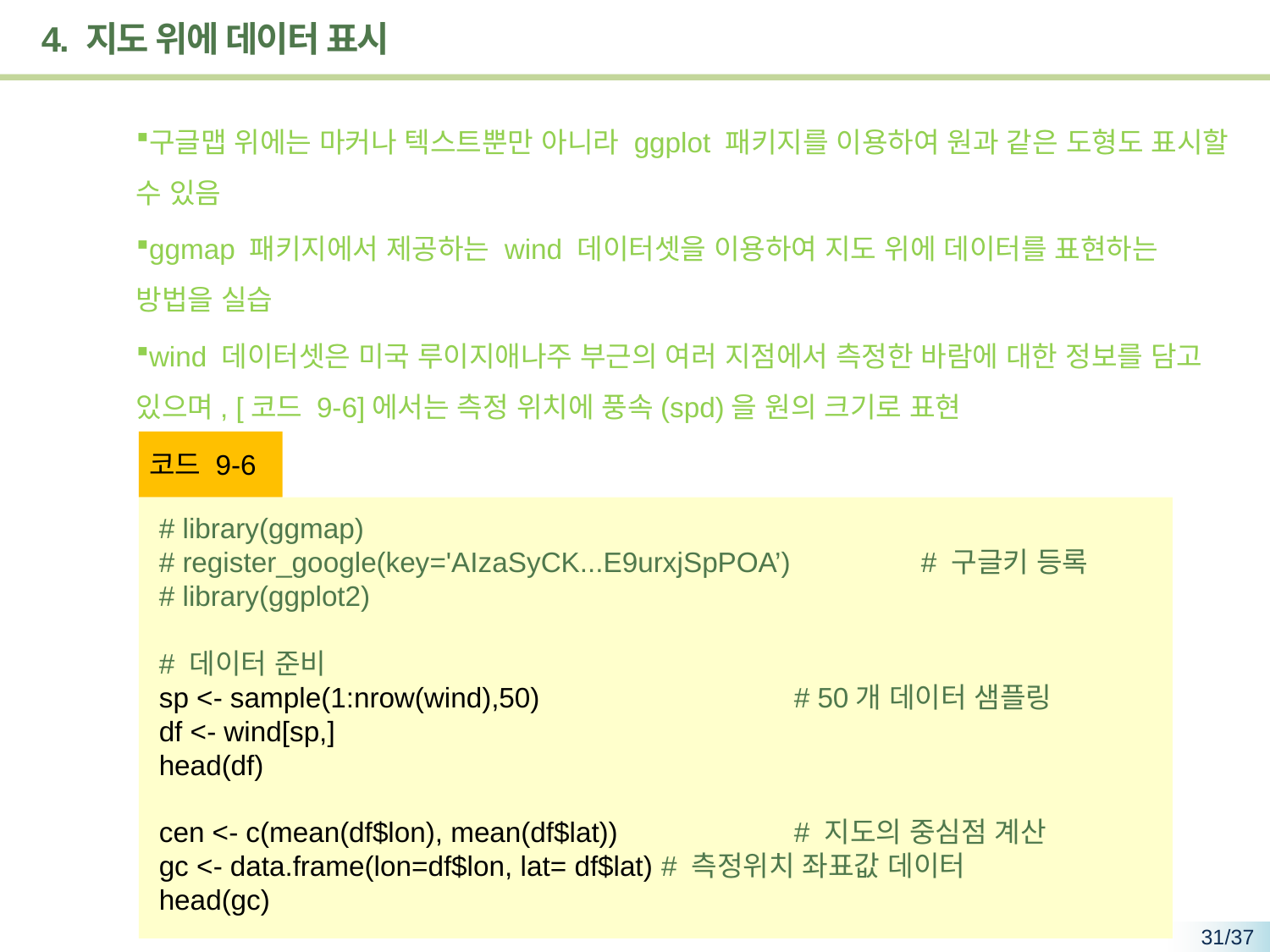

# 4. 지도 위에 데이터 표시
구글맵 위에는 마커나 텍스트뿐만 아니라 ggplot 패키지를 이용하여 원과 같은 도형도 표시할 수 있음
ggmap 패키지에서 제공하는 wind 데이터셋을 이용하여 지도 위에 데이터를 표현하는 방법을 실습
wind 데이터셋은 미국 루이지애나주 부근의 여러 지점에서 측정한 바람에 대한 정보를 담고 있으며, [코드 9-6]에서는 측정 위치에 풍속(spd)을 원의 크기로 표현

코드 9-6

# library(ggmap)
# register_google(key='AIzaSyCK...E9urxjSpPOA’) 	# 구글키 등록
# library(ggplot2)

# 데이터 준비
sp <- sample(1:nrow(wind),50) 		# 50개 데이터 샘플링
df <- wind[sp,]
head(df)

cen <- c(mean(df$lon), mean(df$lat)) 		# 지도의 중심점 계산
gc <- data.frame(lon=df$lon, lat= df$lat) # 측정위치 좌표값 데이터
head(gc)